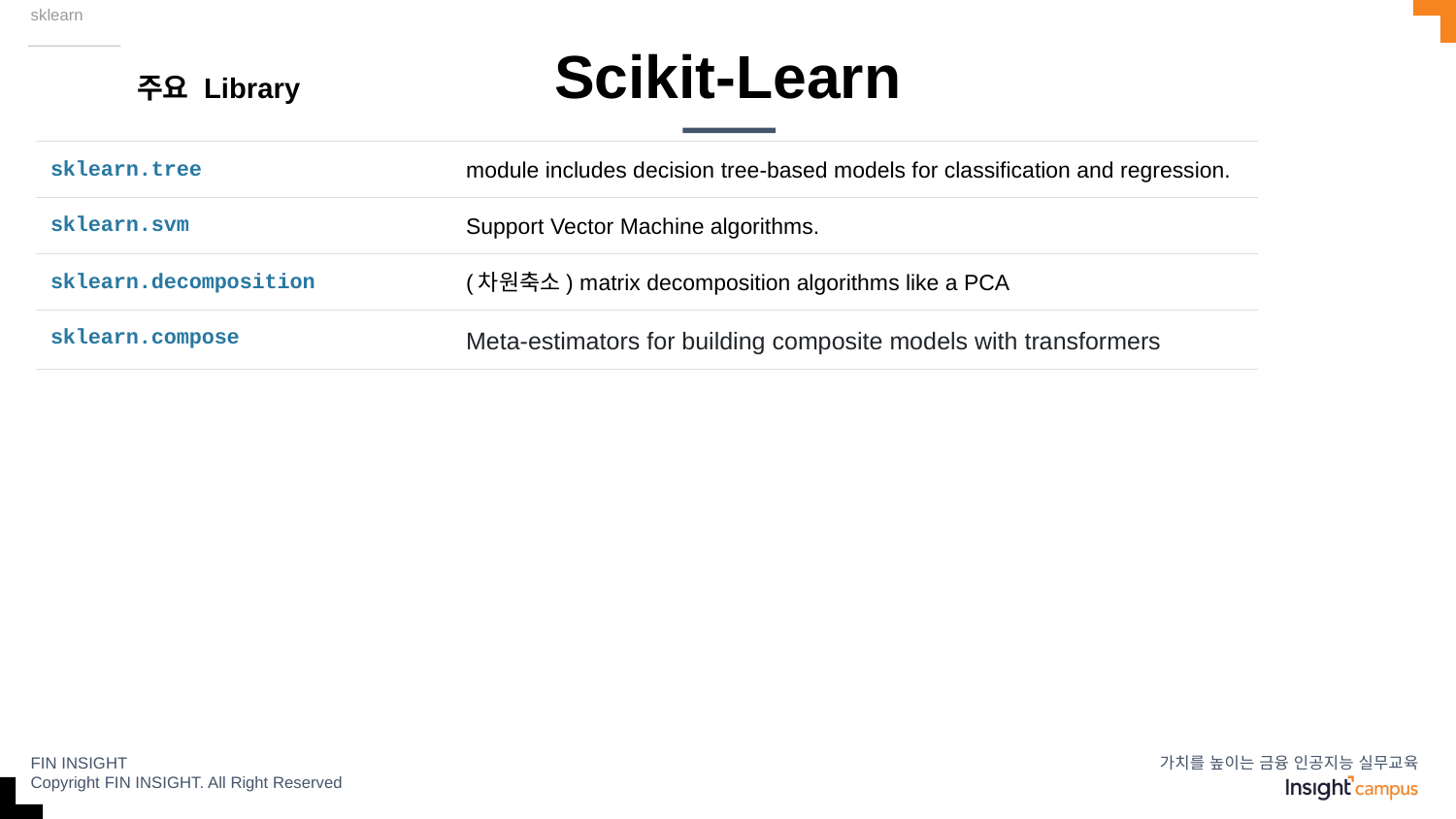

sklearn
# Scikit-Learn
주요 Library
| sklearn.tree | module includes decision tree-based models for classification and regression. |
| --- | --- |
| sklearn.svm | Support Vector Machine algorithms. |
| sklearn.decomposition | (차원축소) matrix decomposition algorithms like a PCA |
| sklearn.compose | Meta-estimators for building composite models with transformers |